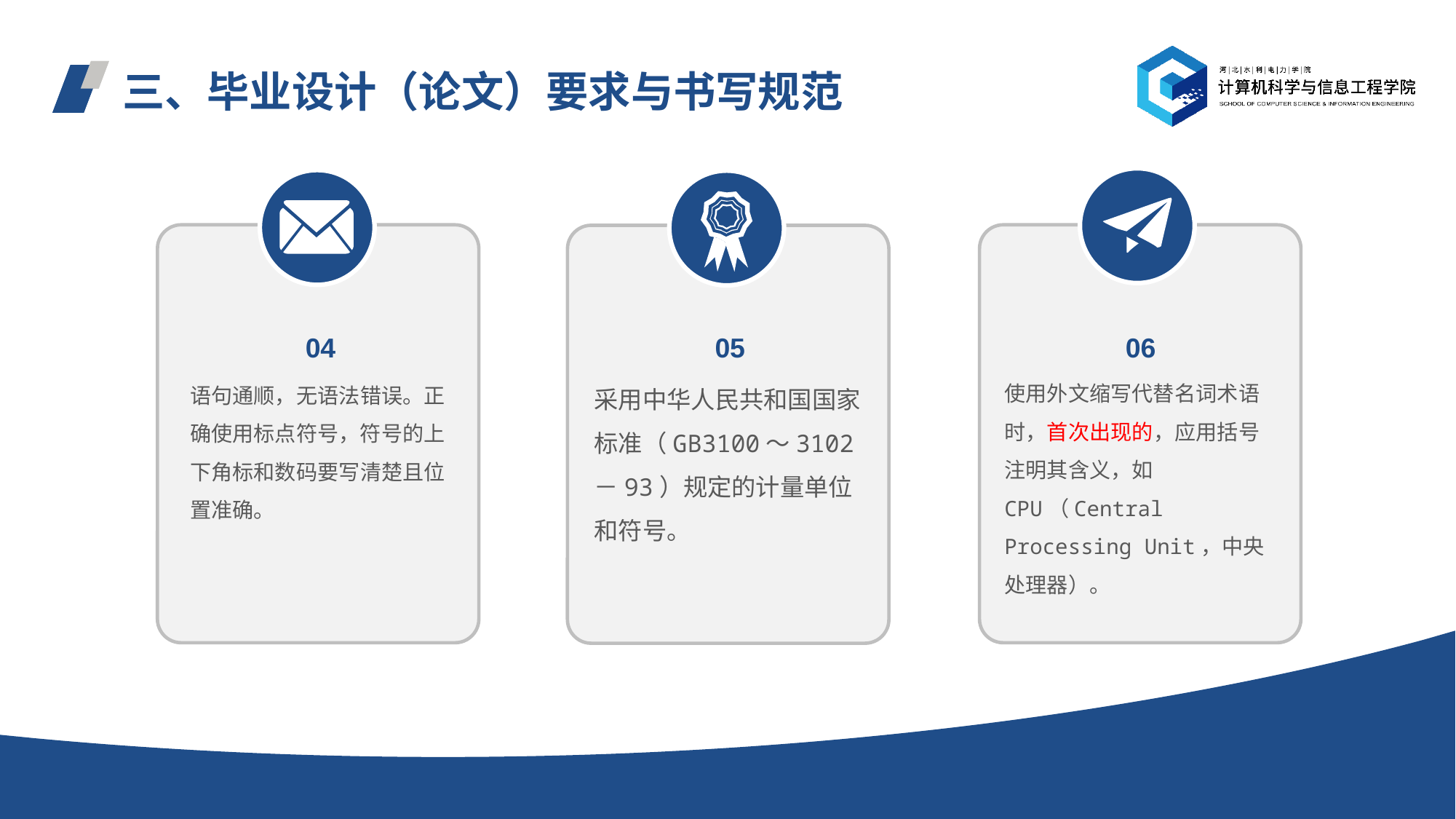

# 三、毕业设计（论文）要求与书写规范

04
06
05
使用外文缩写代替名词术语时，首次出现的，应用括号注明其含义，如CPU（Central Processing Unit，中央处理器）。
语句通顺，无语法错误。正确使用标点符号，符号的上下角标和数码要写清楚且位置准确。
采用中华人民共和国国家标准（GB3100～3102－93）规定的计量单位和符号。